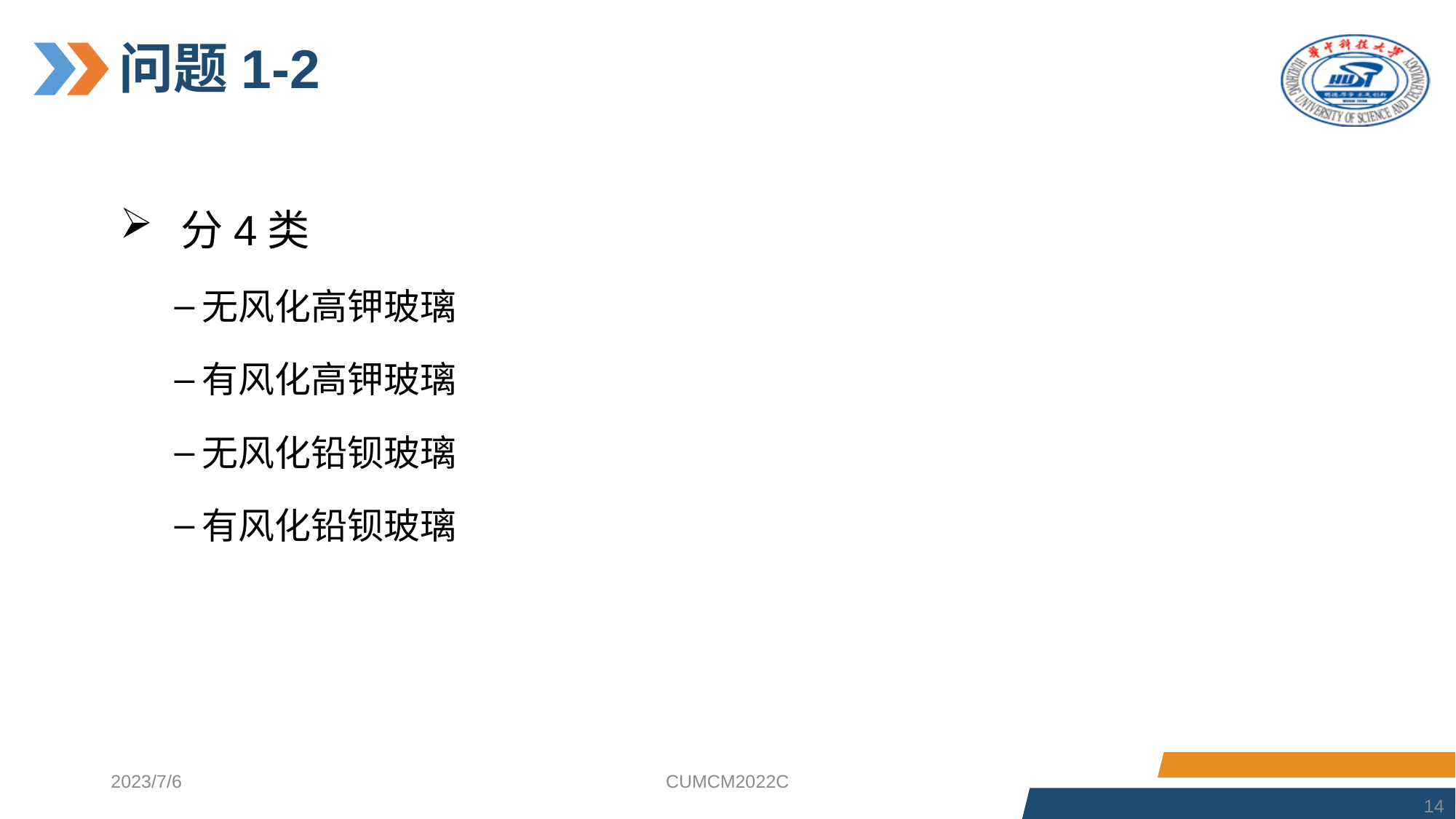

# 问题1-2
分4类
无风化高钾玻璃
有风化高钾玻璃
无风化铅钡玻璃
有风化铅钡玻璃
2023/7/6
CUMCM2022C
14